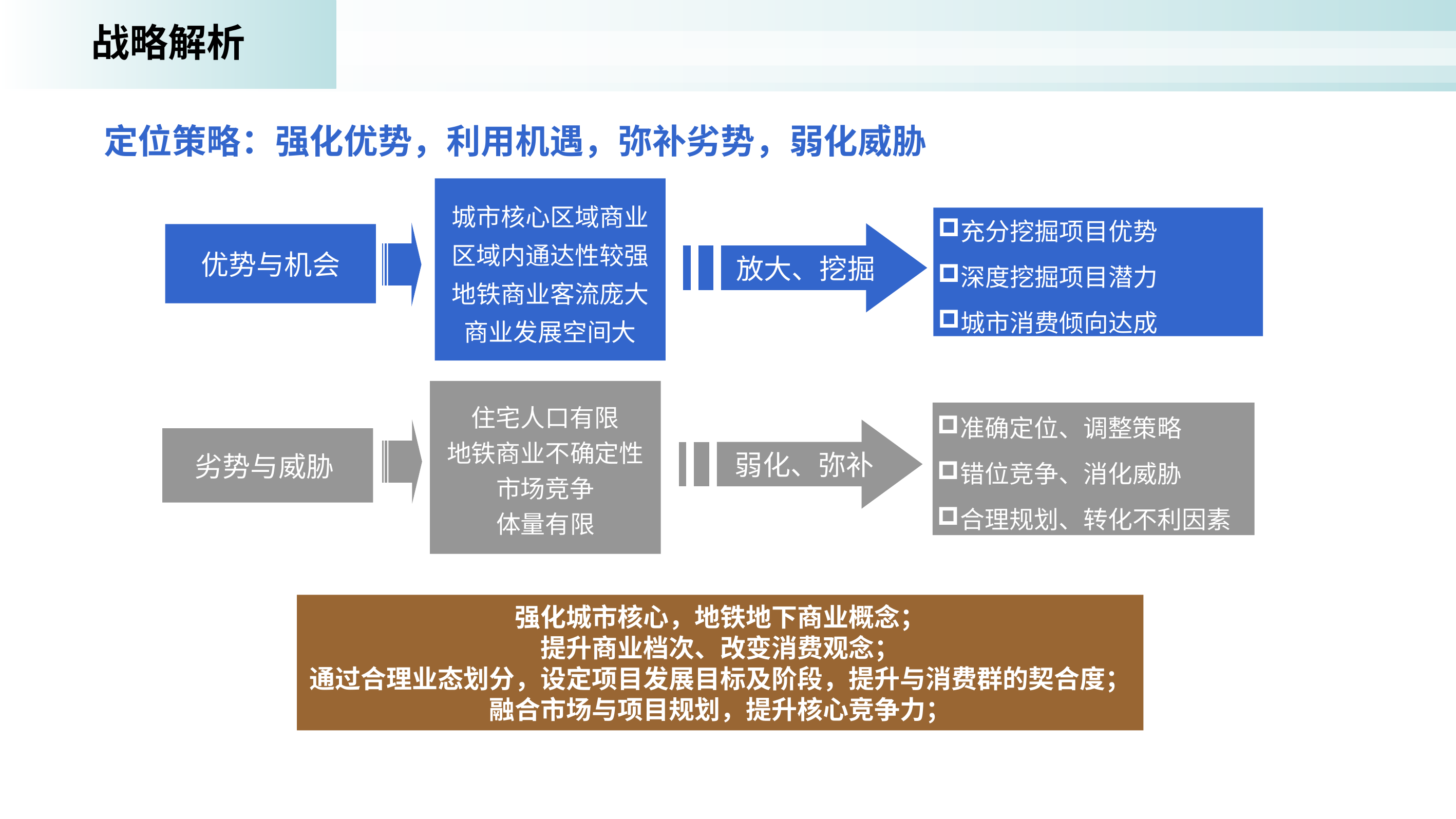

战略解析
定位策略：强化优势，利用机遇，弥补劣势，弱化威胁
城市核心区域商业
区域内通达性较强
地铁商业客流庞大
商业发展空间大
充分挖掘项目优势
深度挖掘项目潜力
城市消费倾向达成

放大、挖掘
优势与机会
住宅人口有限
地铁商业不确定性
市场竞争
体量有限
准确定位、调整策略
错位竞争、消化威胁
合理规划、转化不利因素

弱化、弥补
劣势与威胁
强化城市核心，地铁地下商业概念；
提升商业档次、改变消费观念；
通过合理业态划分，设定项目发展目标及阶段，提升与消费群的契合度；
融合市场与项目规划，提升核心竞争力；